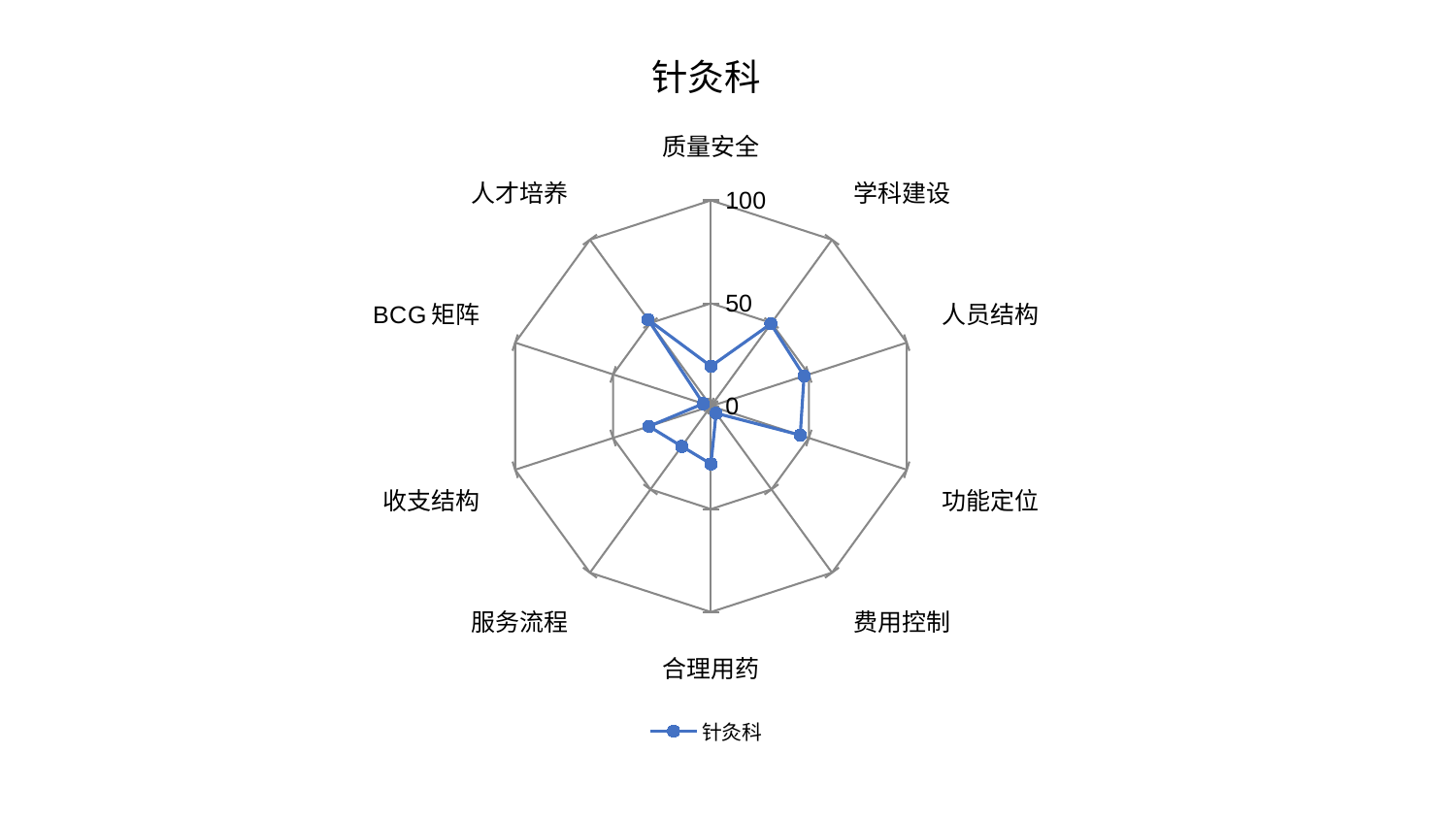

### Chart: 针灸科

| Category | 针灸科 |
|---|---|
| 质量安全 | 19.431091266628176 |
| 学科建设 | 49.47427233160932 |
| 人员结构 | 47.558796753160166 |
| 功能定位 | 45.57748060069941 |
| 费用控制 | 4.252022120607389 |
| 合理用药 | 28.08259542405305 |
| 服务流程 | 24.148400289772265 |
| 收支结构 | 31.674123475048475 |
| BCG矩阵 | 3.920726294304378 |
| 人才培养 | 52.036347335392826 |
101